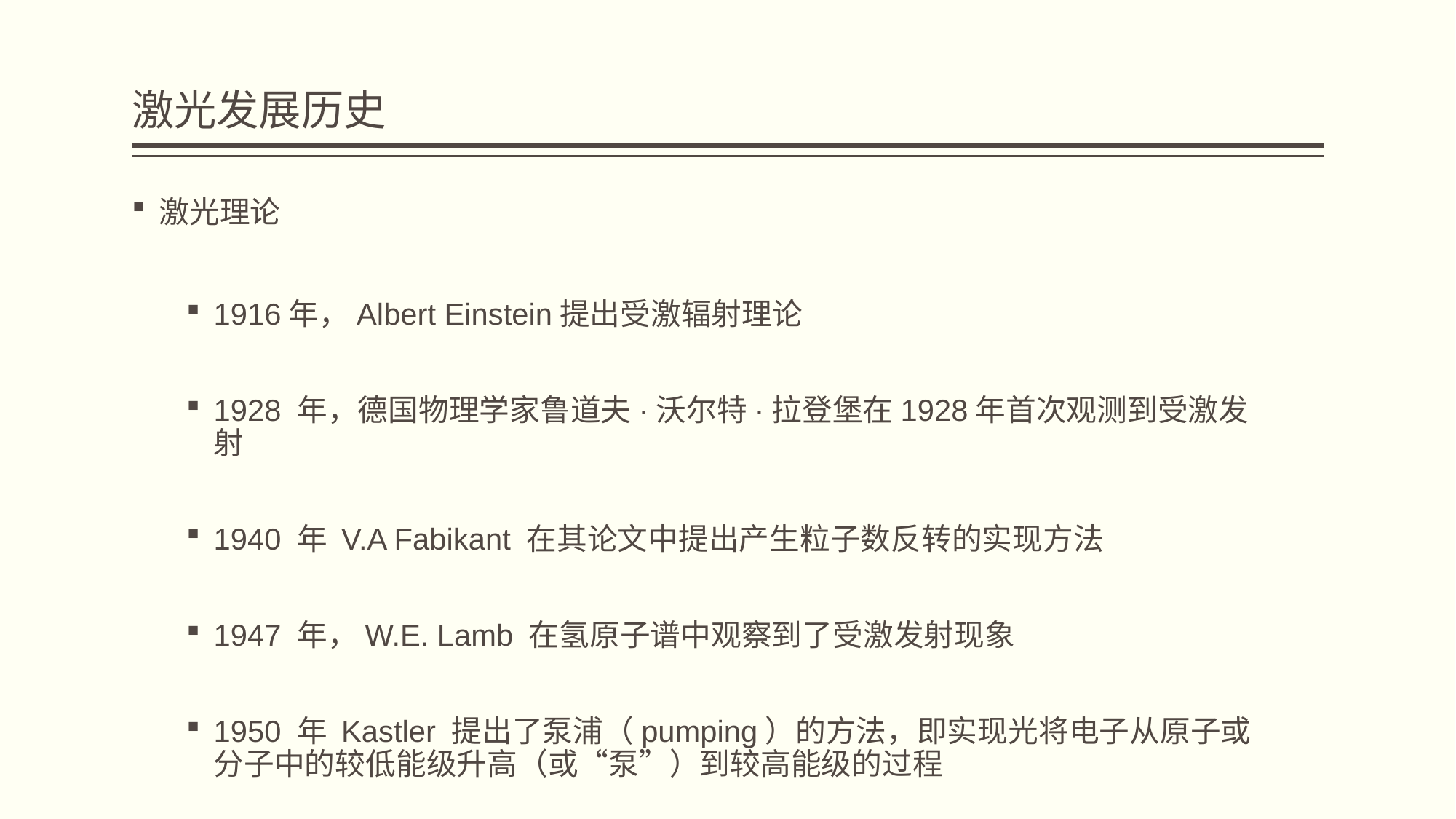

# 激光发展历史
激光理论

1916年，Albert Einstein提出受激辐射理论

1928 年，德国物理学家鲁道夫·沃尔特·拉登堡在1928年首次观测到受激发射

1940 年 V.A Fabikant 在其论文中提出产生粒子数反转的实现方法

1947 年，W.E. Lamb 在氢原子谱中观察到了受激发射现象

1950 年 Kastler 提出了泵浦（pumping）的方法，即实现光将电子从原子或分子中的较低能级升高（或“泵”）到较高能级的过程